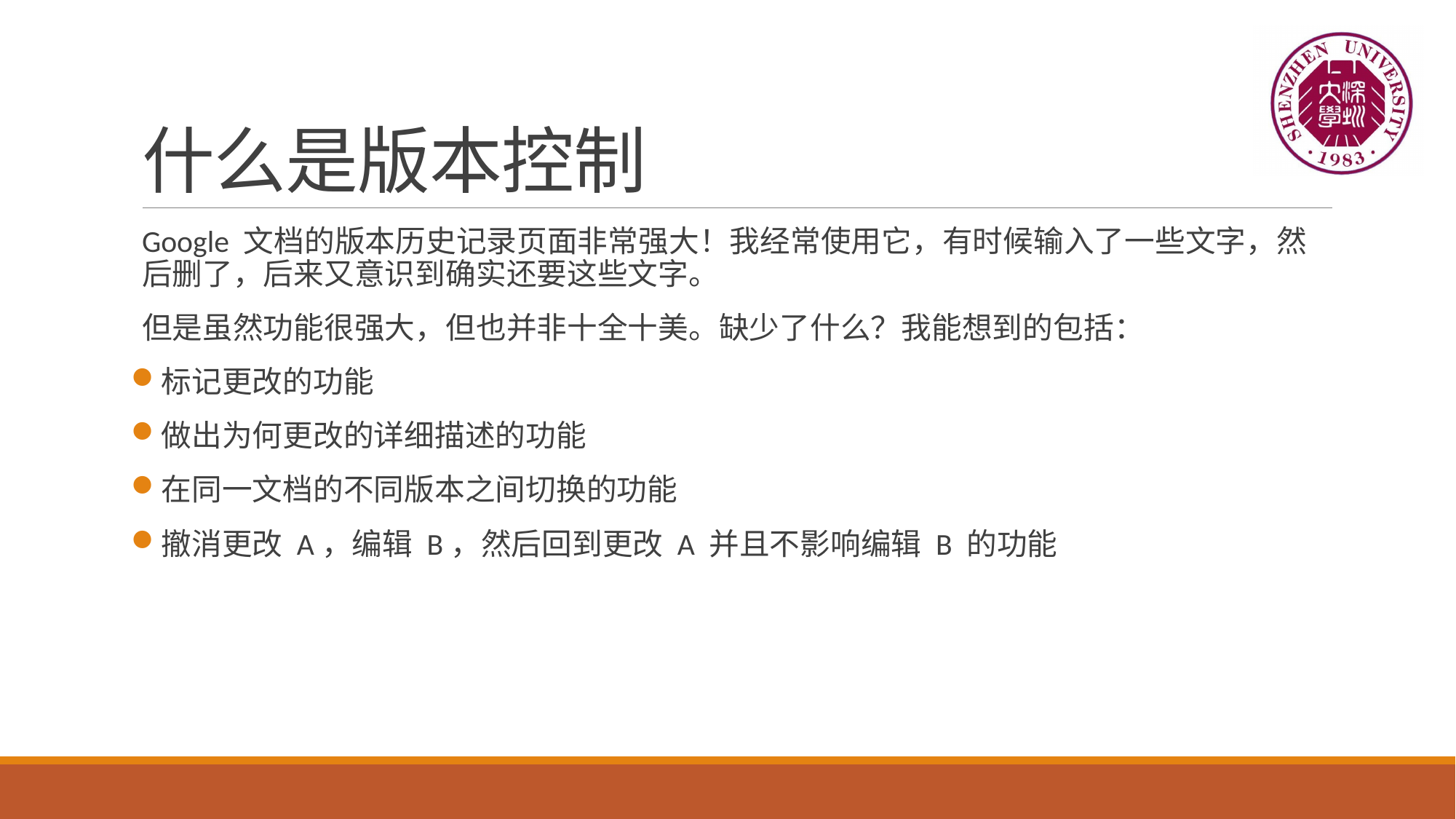

# 什么是版本控制
Google 文档的版本历史记录页面非常强大！我经常使用它，有时候输入了一些文字，然后删了，后来又意识到确实还要这些文字。
但是虽然功能很强大，但也并非十全十美。缺少了什么？我能想到的包括：
标记更改的功能
做出为何更改的详细描述的功能
在同一文档的不同版本之间切换的功能
撤消更改 A，编辑 B，然后回到更改 A 并且不影响编辑 B 的功能